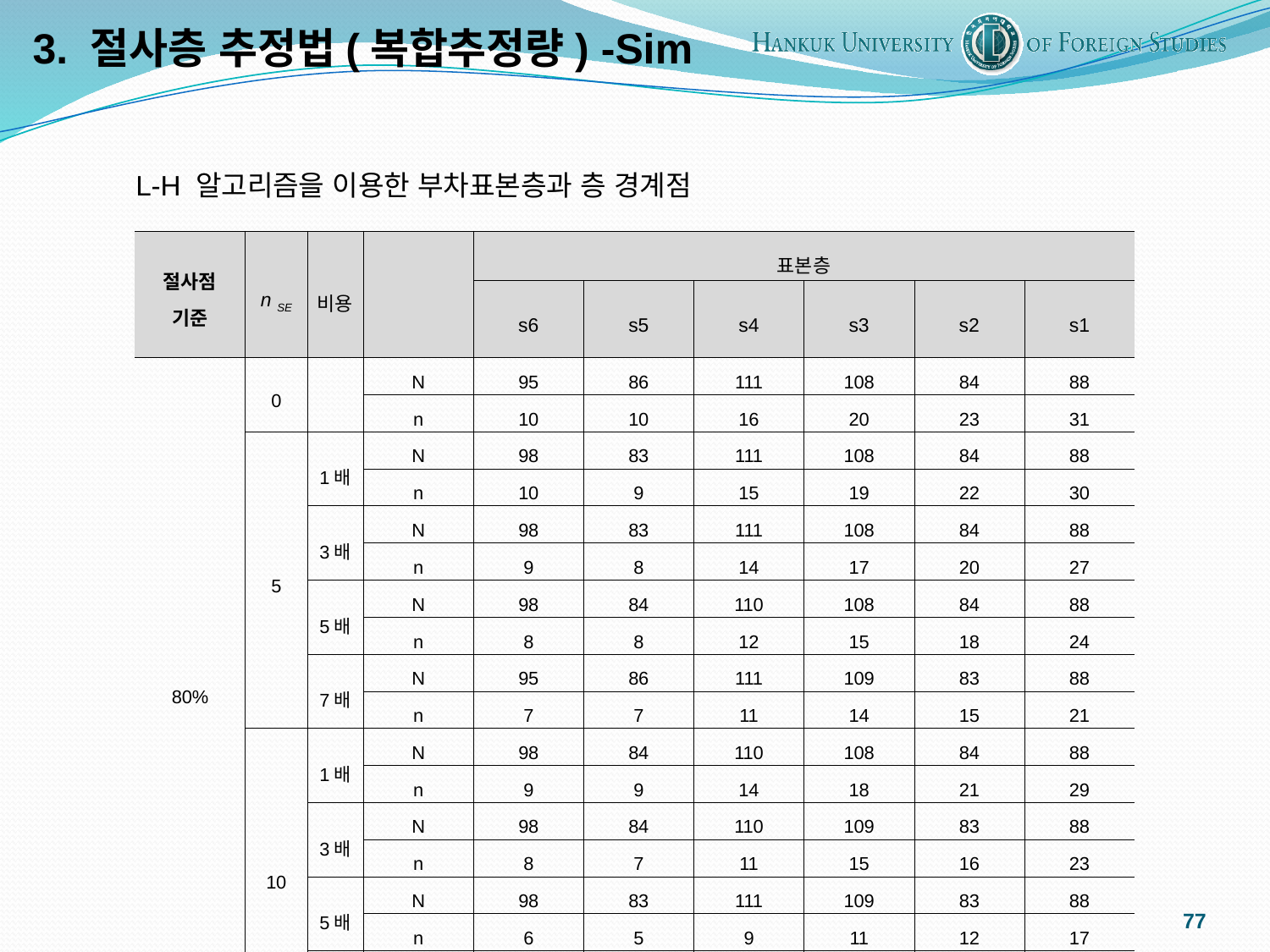

3. 절사층 추정법(복합추정량) -Sim
L-H 알고리즘을 이용한 부차표본층과 층 경계점
| 절사점 기준 | n SE | 비용 |  | 표본층 |  |  |  |  |  |
| --- | --- | --- | --- | --- | --- | --- | --- | --- | --- |
|  |  |  |  | s6 | s5 | s4 | s3 | s2 | s1 |
| 80% | 0 |  | N | 95 | 86 | 111 | 108 | 84 | 88 |
|  |  |  | n | 10 | 10 | 16 | 20 | 23 | 31 |
|  | 5 | 1배 | N | 98 | 83 | 111 | 108 | 84 | 88 |
|  |  |  | n | 10 | 9 | 15 | 19 | 22 | 30 |
|  |  | 3배 | N | 98 | 83 | 111 | 108 | 84 | 88 |
|  |  |  | n | 9 | 8 | 14 | 17 | 20 | 27 |
|  |  | 5배 | N | 98 | 84 | 110 | 108 | 84 | 88 |
|  |  |  | n | 8 | 8 | 12 | 15 | 18 | 24 |
|  |  | 7배 | N | 95 | 86 | 111 | 109 | 83 | 88 |
|  |  |  | n | 7 | 7 | 11 | 14 | 15 | 21 |
|  | 10 | 1배 | N | 98 | 84 | 110 | 108 | 84 | 88 |
|  |  |  | n | 9 | 9 | 14 | 18 | 21 | 29 |
|  |  | 3배 | N | 98 | 84 | 110 | 109 | 83 | 88 |
|  |  |  | n | 8 | 7 | 11 | 15 | 16 | 23 |
|  |  | 5배 | N | 98 | 83 | 111 | 109 | 83 | 88 |
|  |  |  | n | 6 | 5 | 9 | 11 | 12 | 17 |
|  |  | 7배 | N | 98 | 85 | 110 | 108 | 83 | 88 |
|  |  |  | n | 4 | 4 | 6 | 7 | 8 | 11 |

77